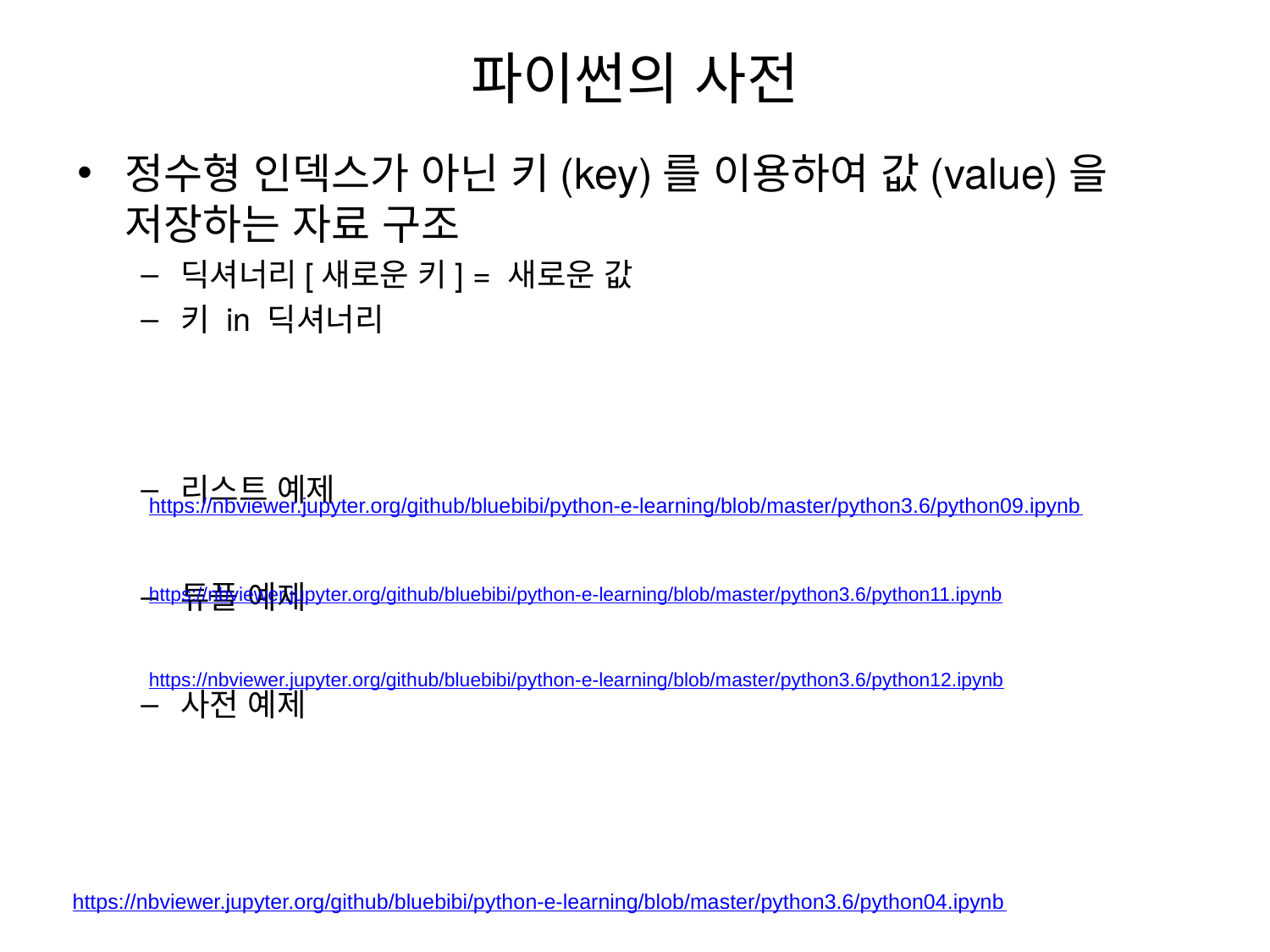

# 파이썬의 사전
정수형 인덱스가 아닌 키(key)를 이용하여 값(value)을 저장하는 자료 구조
딕셔너리[새로운 키] = 새로운 값
키 in 딕셔너리

리스트 예제

튜플 예제

사전 예제

https://nbviewer.jupyter.org/github/bluebibi/python-e-learning/blob/master/python3.6/python09.ipynb
https://nbviewer.jupyter.org/github/bluebibi/python-e-learning/blob/master/python3.6/python11.ipynb
https://nbviewer.jupyter.org/github/bluebibi/python-e-learning/blob/master/python3.6/python12.ipynb
https://nbviewer.jupyter.org/github/bluebibi/python-e-learning/blob/master/python3.6/python04.ipynb